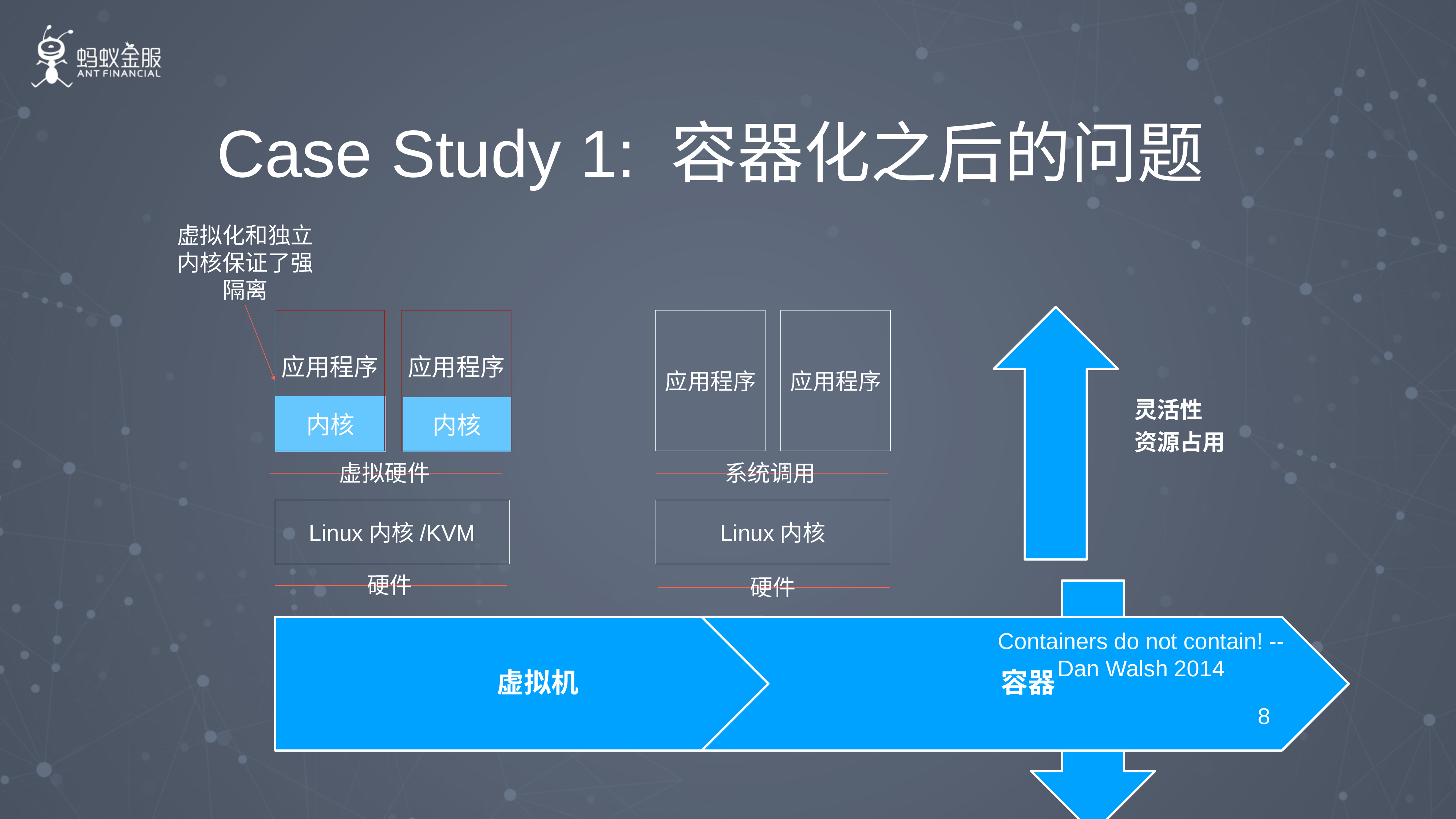

# Case Study 1: 容器化之后的问题
虚拟化和独立内核保证了强隔离
灵活性
资源占用
安全性
隔离性
应用程序

应用程序

应用程序
应用程序
内核
内核
系统调用
虚拟硬件
Linux内核/KVM
Linux内核
硬件
硬件
虚拟机
容器
Containers do not contain! -- Dan Walsh 2014
8